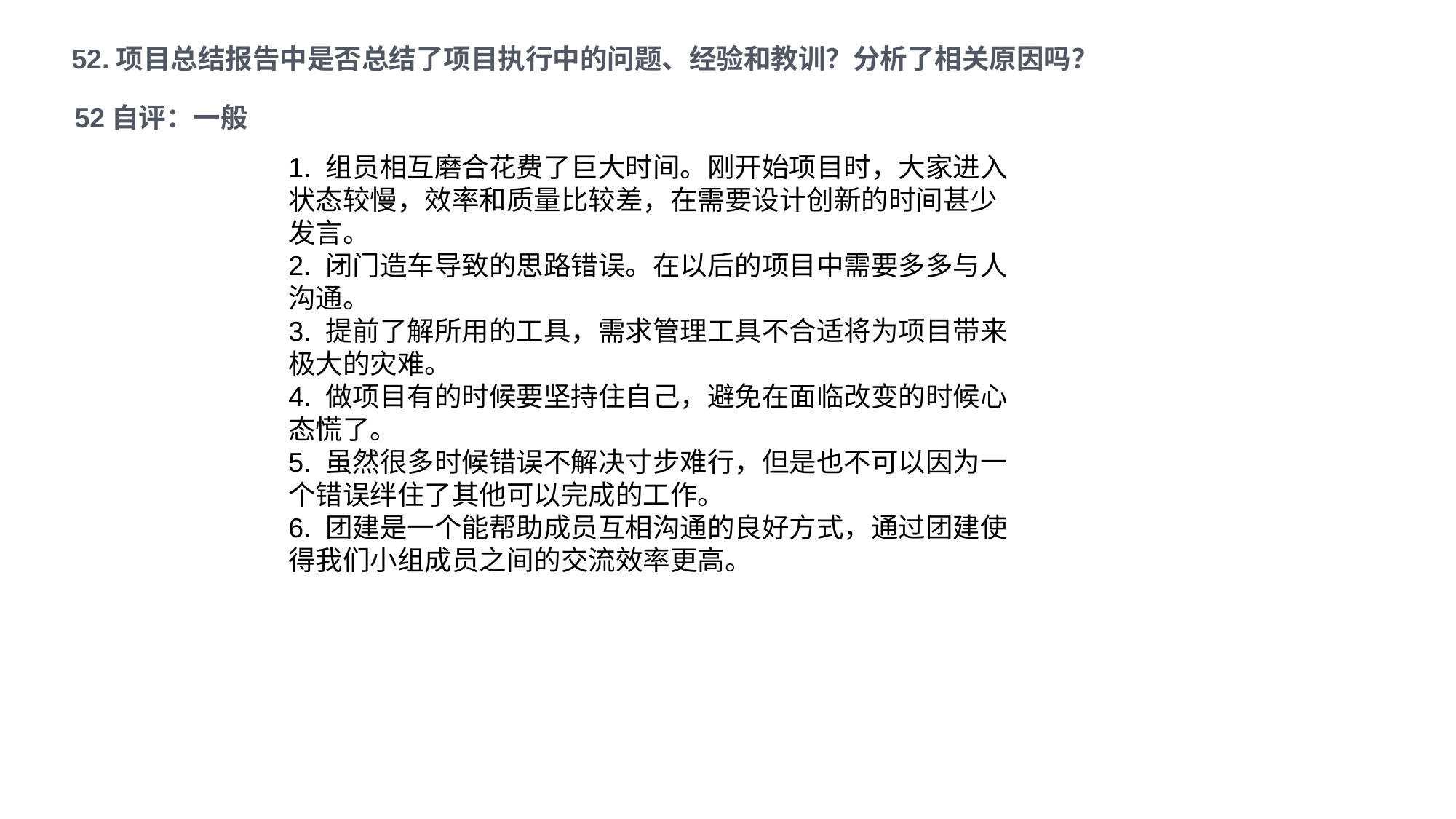

52.项目总结报告中是否总结了项目执行中的问题、经验和教训？分析了相关原因吗？
52自评：一般

1. 组员相互磨合花费了巨大时间。刚开始项目时，大家进入状态较慢，效率和质量比较差，在需要设计创新的时间甚少发言。
2. 闭门造车导致的思路错误。在以后的项目中需要多多与人沟通。
3. 提前了解所用的工具，需求管理工具不合适将为项目带来极大的灾难。
4. 做项目有的时候要坚持住自己，避免在面临改变的时候心态慌了。
5. 虽然很多时候错误不解决寸步难行，但是也不可以因为一个错误绊住了其他可以完成的工作。
6. 团建是一个能帮助成员互相沟通的良好方式，通过团建使得我们小组成员之间的交流效率更高。